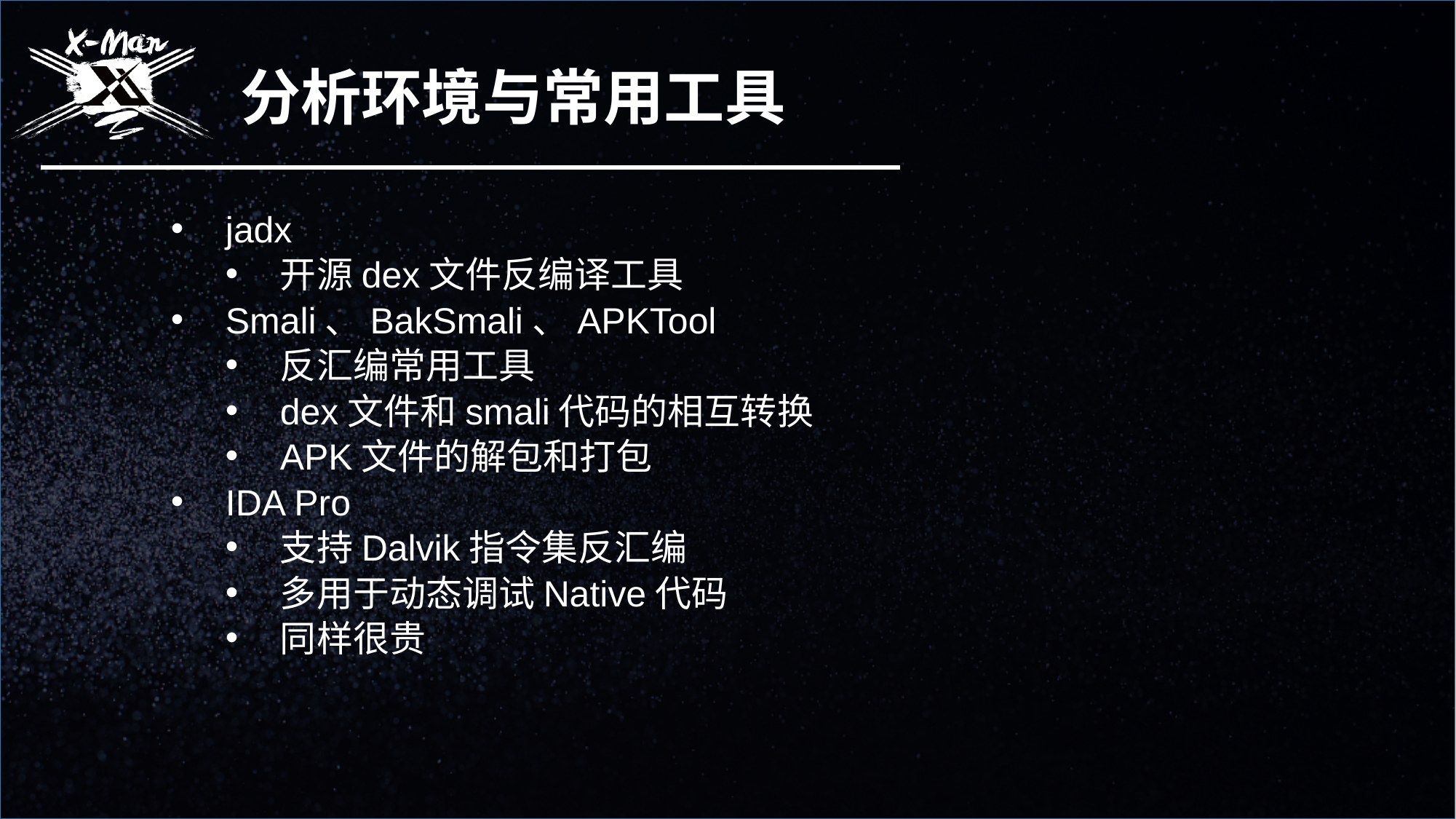

分析环境与常用工具
jadx
开源dex文件反编译工具
Smali、BakSmali、APKTool
反汇编常用工具
dex文件和smali代码的相互转换
APK文件的解包和打包
IDA Pro
支持Dalvik指令集反汇编
多用于动态调试Native代码
同样很贵